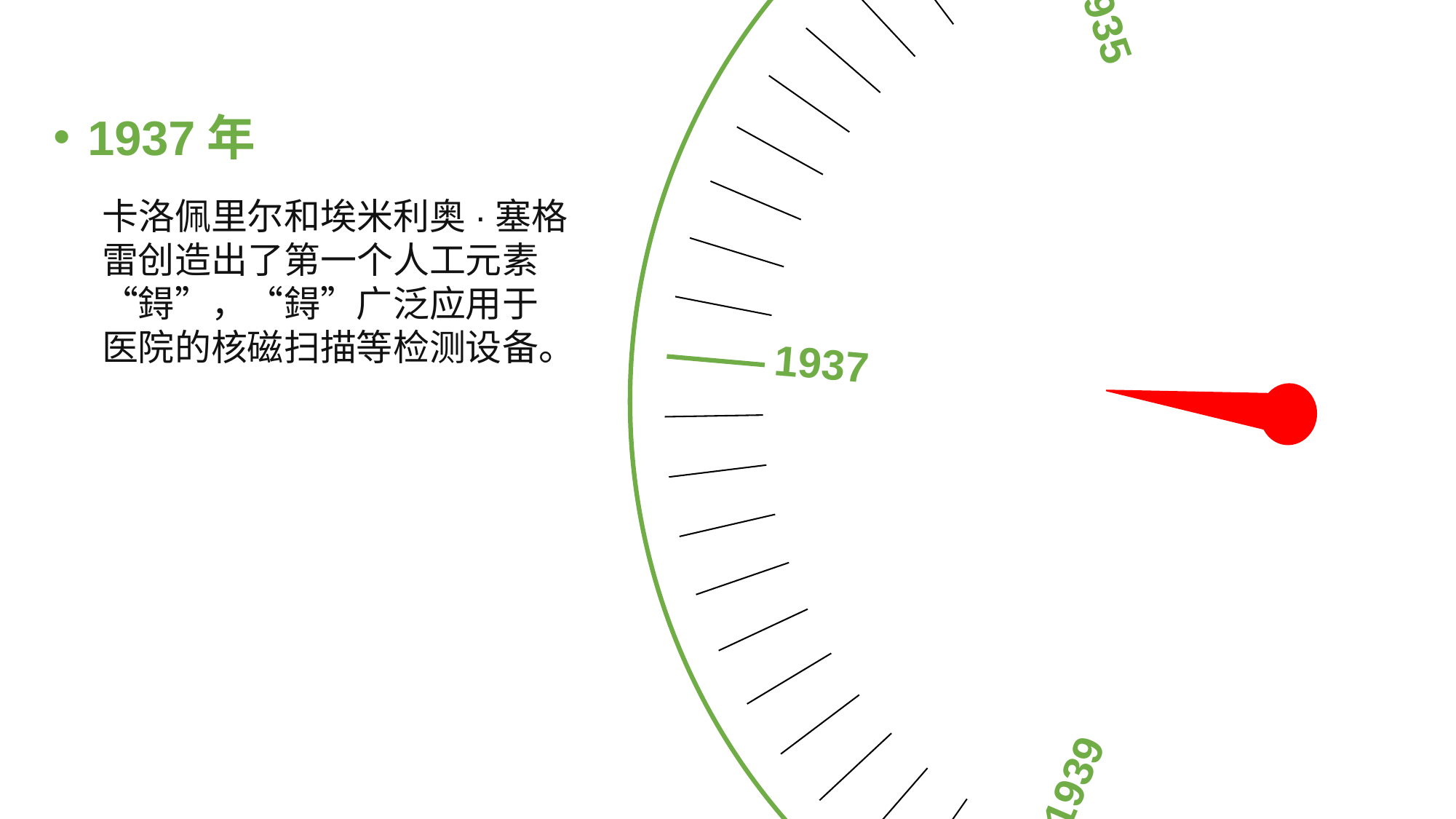

1939
1937
1942
1935
1945
1937年
卡洛佩里尔和埃米利奥·塞格雷创造出了第一个人工元素“鍀”，“鍀”广泛应用于医院的核磁扫描等检测设备。